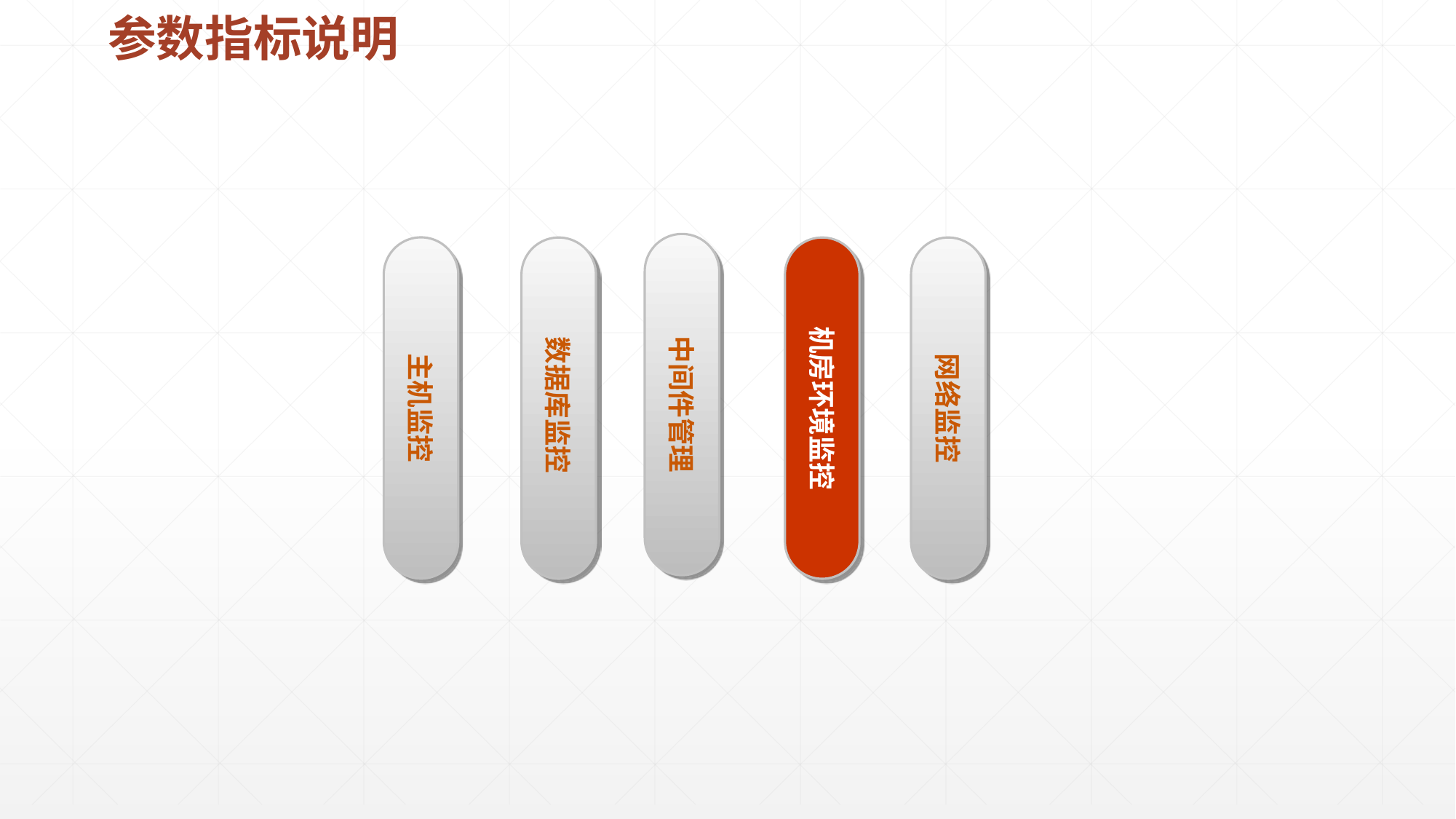

# 参数指标说明
中间件管理
主机监控
数据库监控
机房环境监控
网络监控